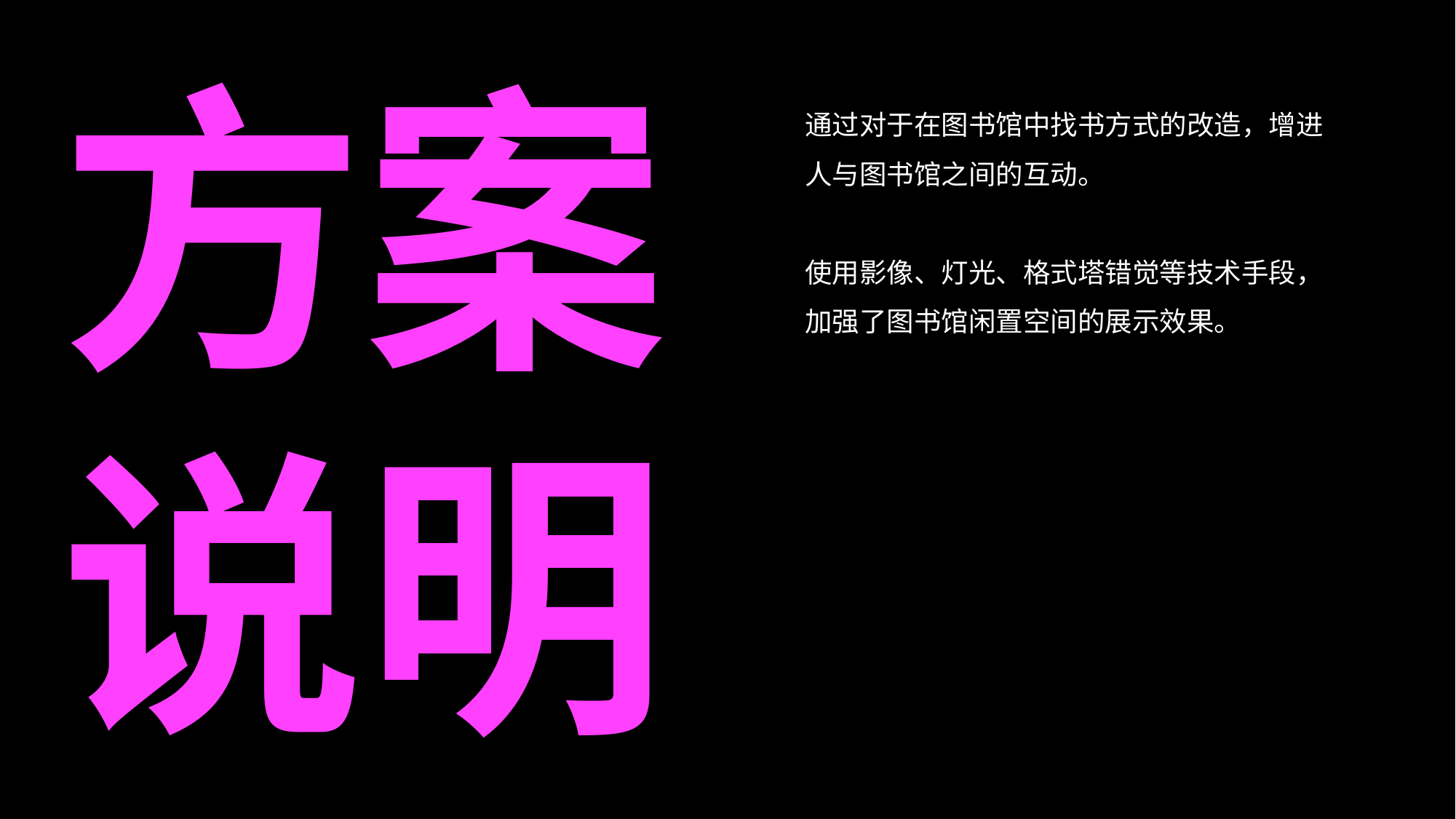

方案说明
通过对于在图书馆中找书方式的改造，增进人与图书馆之间的互动。

使用影像、灯光、格式塔错觉等技术手段，加强了图书馆闲置空间的展示效果。